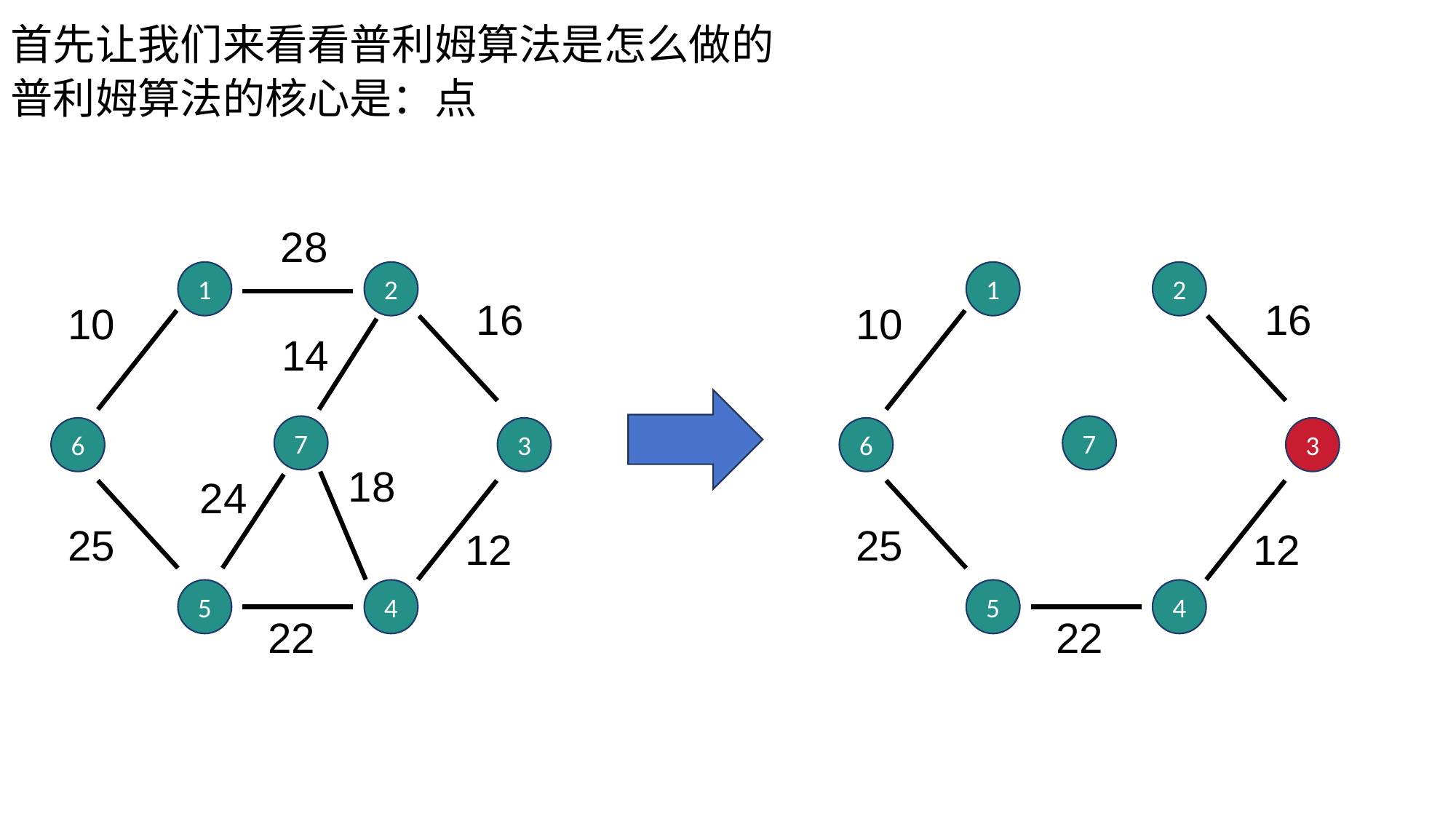

首先让我们来看看普利姆算法是怎么做的
普利姆算法的核心是：点
28
1
2
1
2
16
16
10
10
14

7
7
6
3
6
3
18
24
25
25
12
12
5
4
5
4
22
22